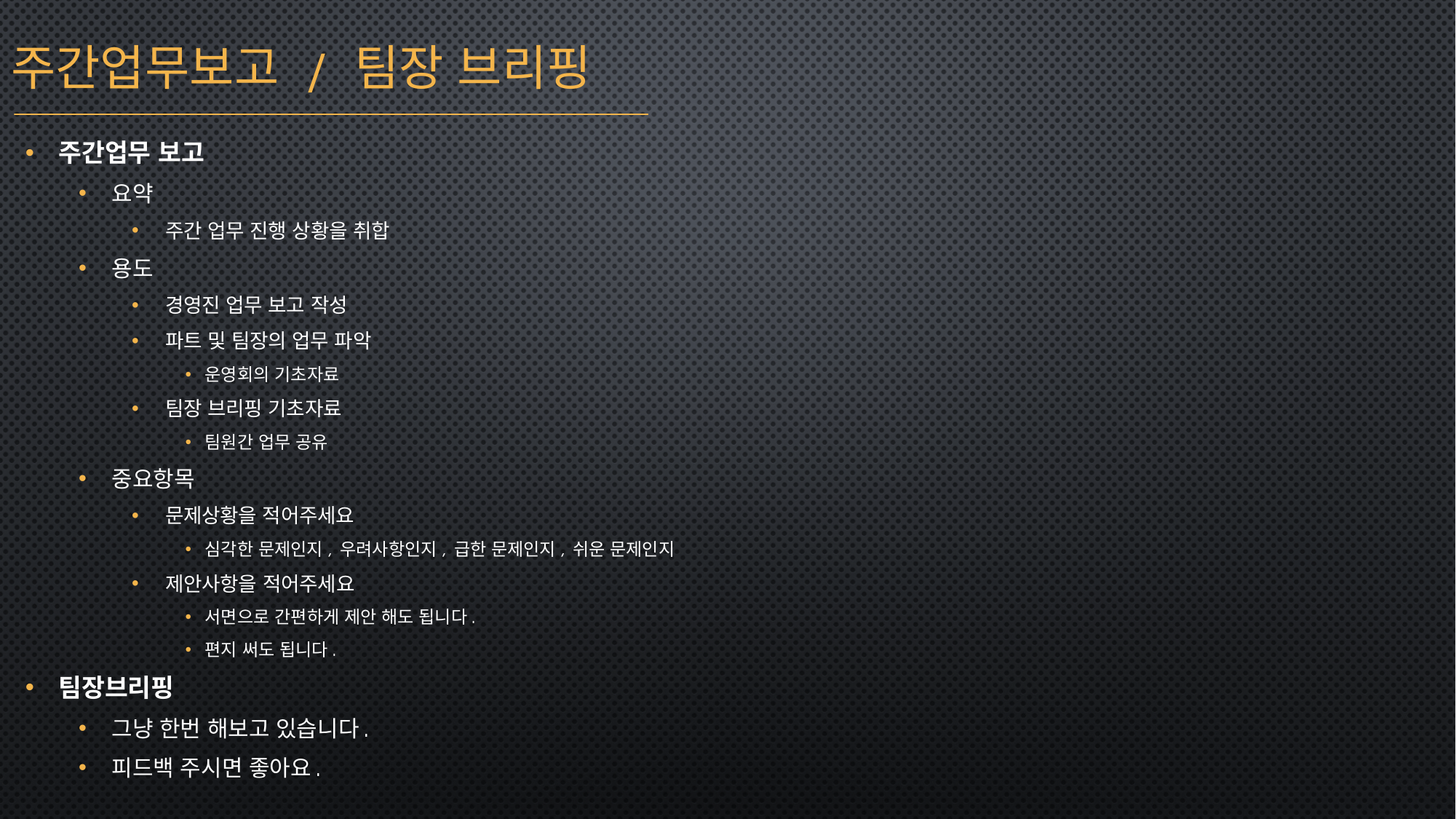

주간업무보고 / 팀장 브리핑
주간업무 보고
요약
주간 업무 진행 상황을 취합
용도
경영진 업무 보고 작성
파트 및 팀장의 업무 파악
운영회의 기초자료
팀장 브리핑 기초자료
팀원간 업무 공유
중요항목
문제상황을 적어주세요
심각한 문제인지, 우려사항인지, 급한 문제인지, 쉬운 문제인지
제안사항을 적어주세요
서면으로 간편하게 제안 해도 됩니다.
편지 써도 됩니다.
팀장브리핑
그냥 한번 해보고 있습니다.
피드백 주시면 좋아요.